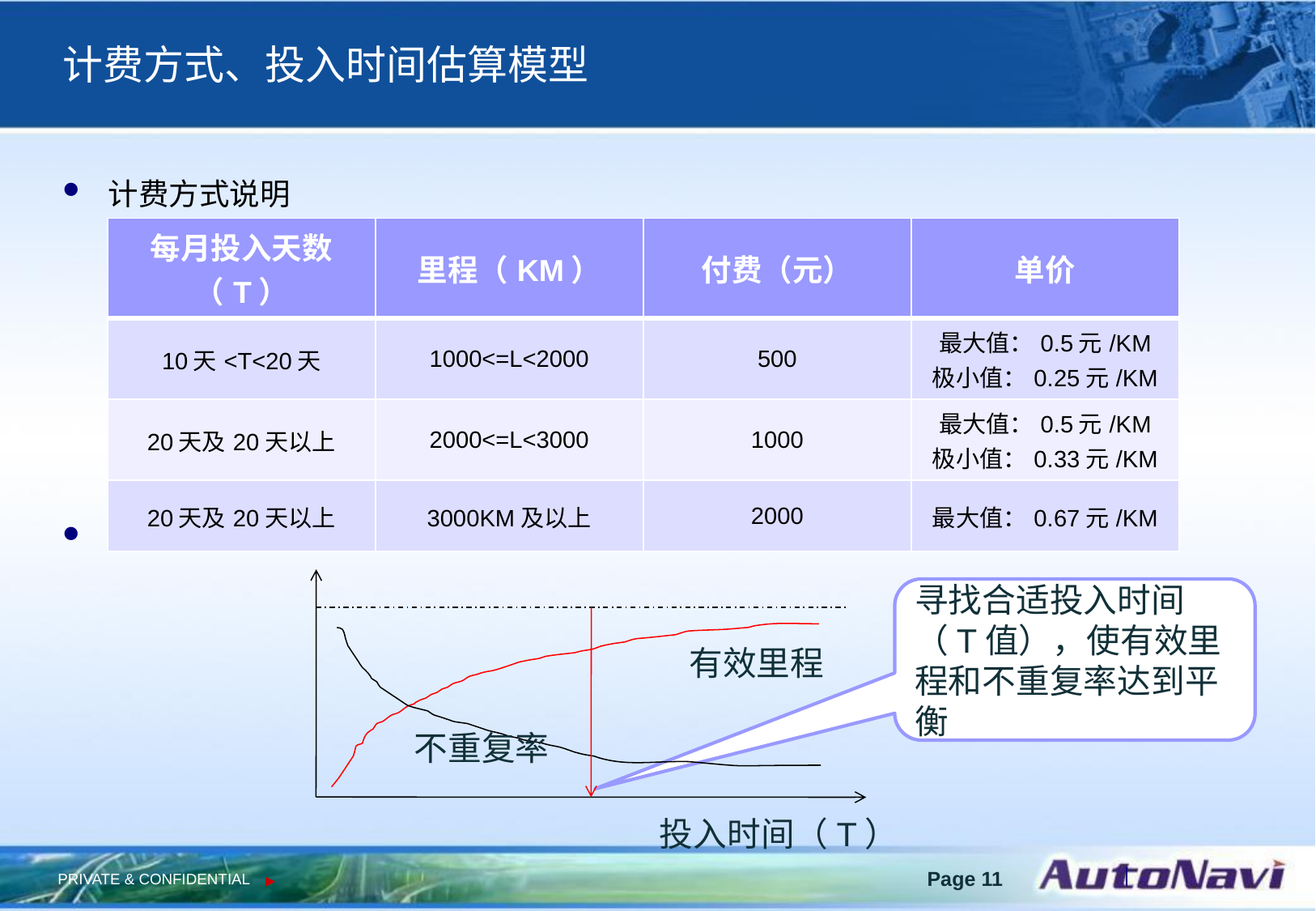

# 计费方式、投入时间估算模型
计费方式说明

投入时间、不重复率和有效里程关系
| 每月投入天数（T） | 里程（KM） | 付费（元） | 单价 |
| --- | --- | --- | --- |
| 10天<T<20天 | 1000<=L<2000 | 500 | 最大值：0.5元/KM 极小值：0.25元/KM |
| 20天及20天以上 | 2000<=L<3000 | 1000 | 最大值：0.5元/KM 极小值：0.33元/KM |
| 20天及20天以上 | 3000KM及以上 | 2000 | 最大值：0.67元/KM |
寻找合适投入时间 （T值），使有效里程和不重复率达到平衡

有效里程
不重复率
投入时间（T）